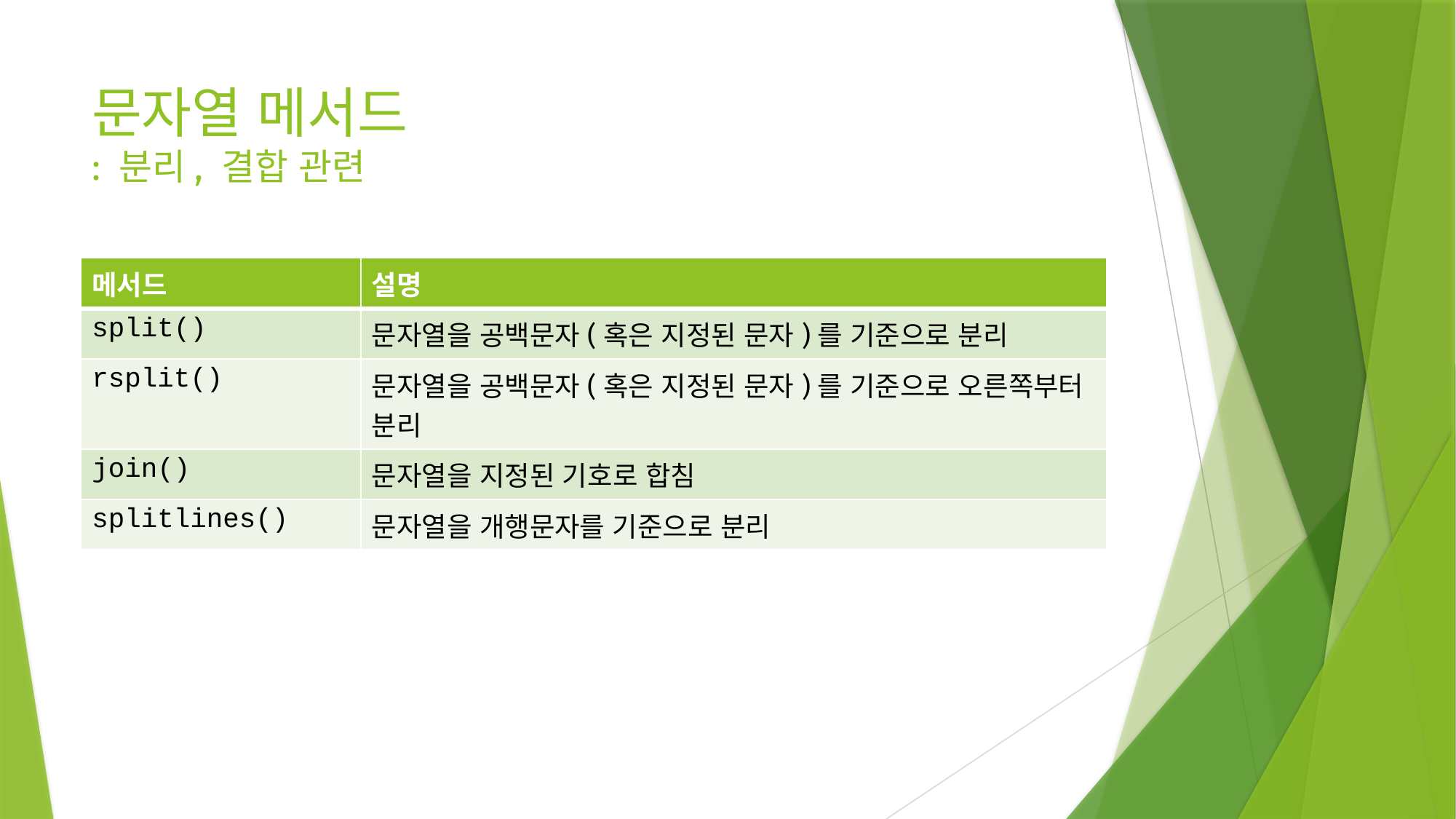

# 문자열 메서드 : 분리, 결합 관련
| 메서드 | 설명 |
| --- | --- |
| split() | 문자열을 공백문자(혹은 지정된 문자)를 기준으로 분리 |
| rsplit() | 문자열을 공백문자(혹은 지정된 문자)를 기준으로 오른쪽부터 분리 |
| join() | 문자열을 지정된 기호로 합침 |
| splitlines() | 문자열을 개행문자를 기준으로 분리 |